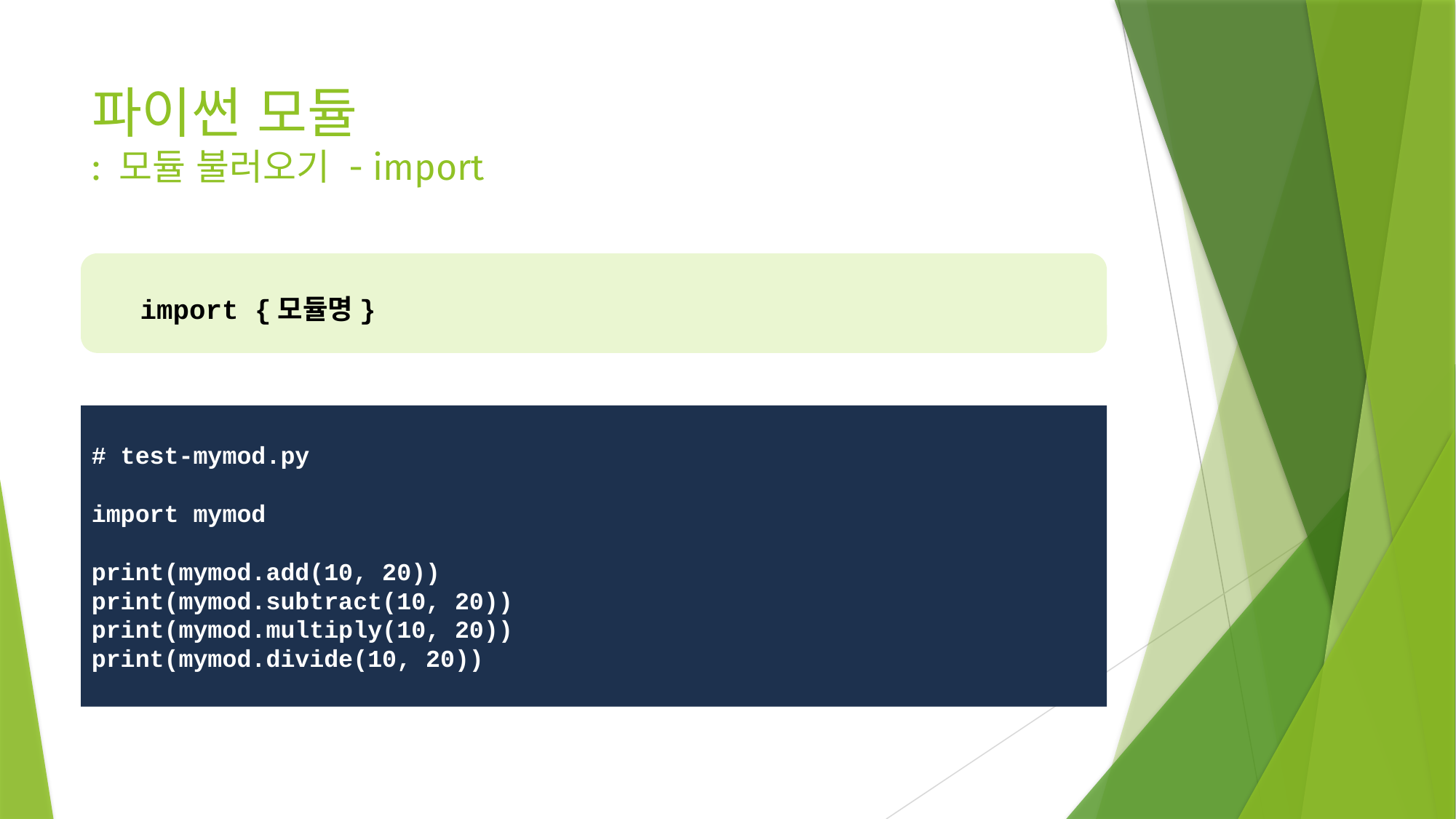

# 파이썬 모듈 : 모듈 불러오기 - import

import {모듈명}

# test-mymod.py
import mymod
print(mymod.add(10, 20))
print(mymod.subtract(10, 20))
print(mymod.multiply(10, 20))
print(mymod.divide(10, 20))